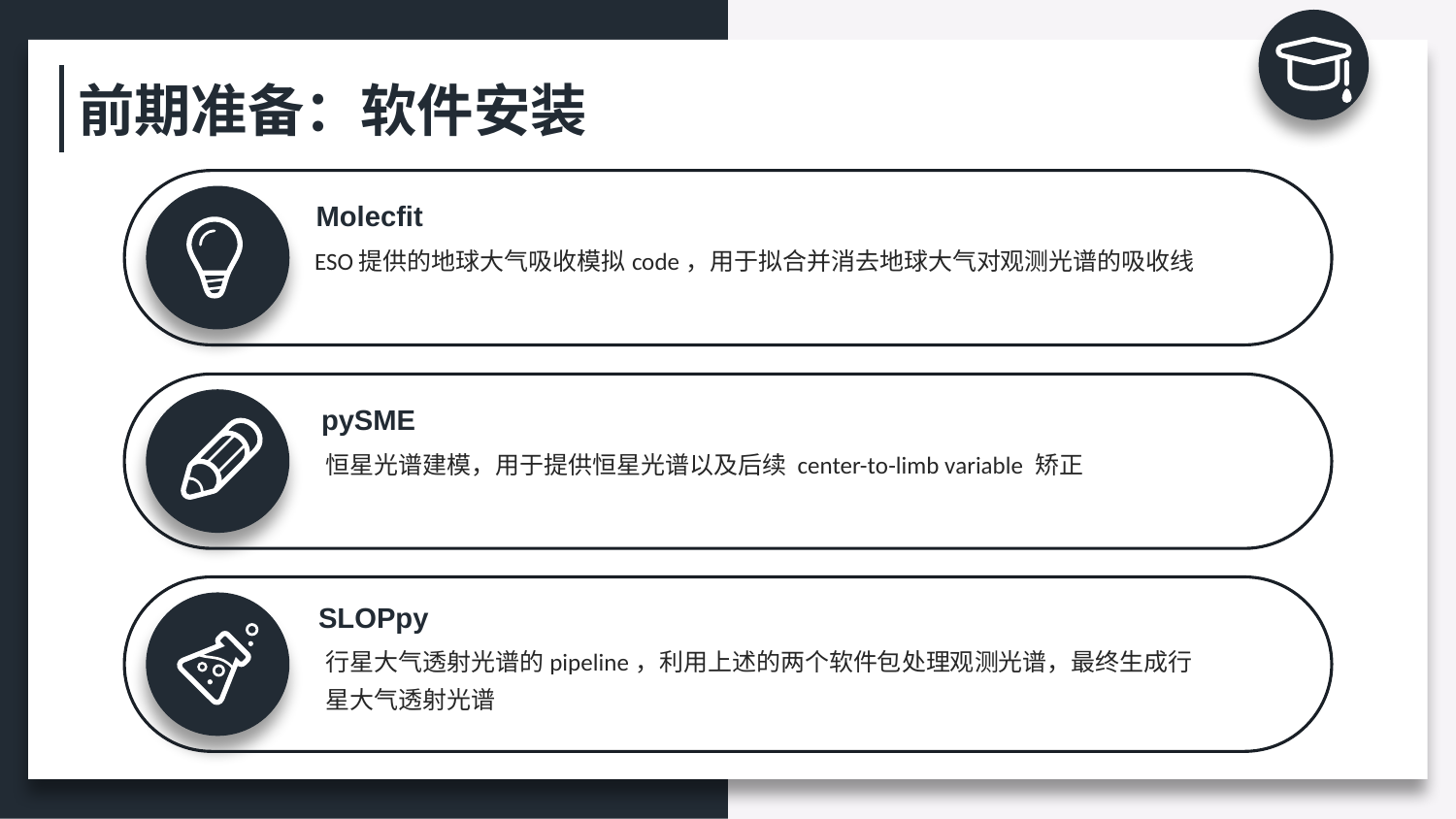

前期准备：软件安装

Molecfit

ESO提供的地球大气吸收模拟code，用于拟合并消去地球大气对观测光谱的吸收线

pySME

恒星光谱建模，用于提供恒星光谱以及后续 center-to-limb variable 矫正

SLOPpy

行星大气透射光谱的pipeline，利用上述的两个软件包处理观测光谱，最终生成行星大气透射光谱